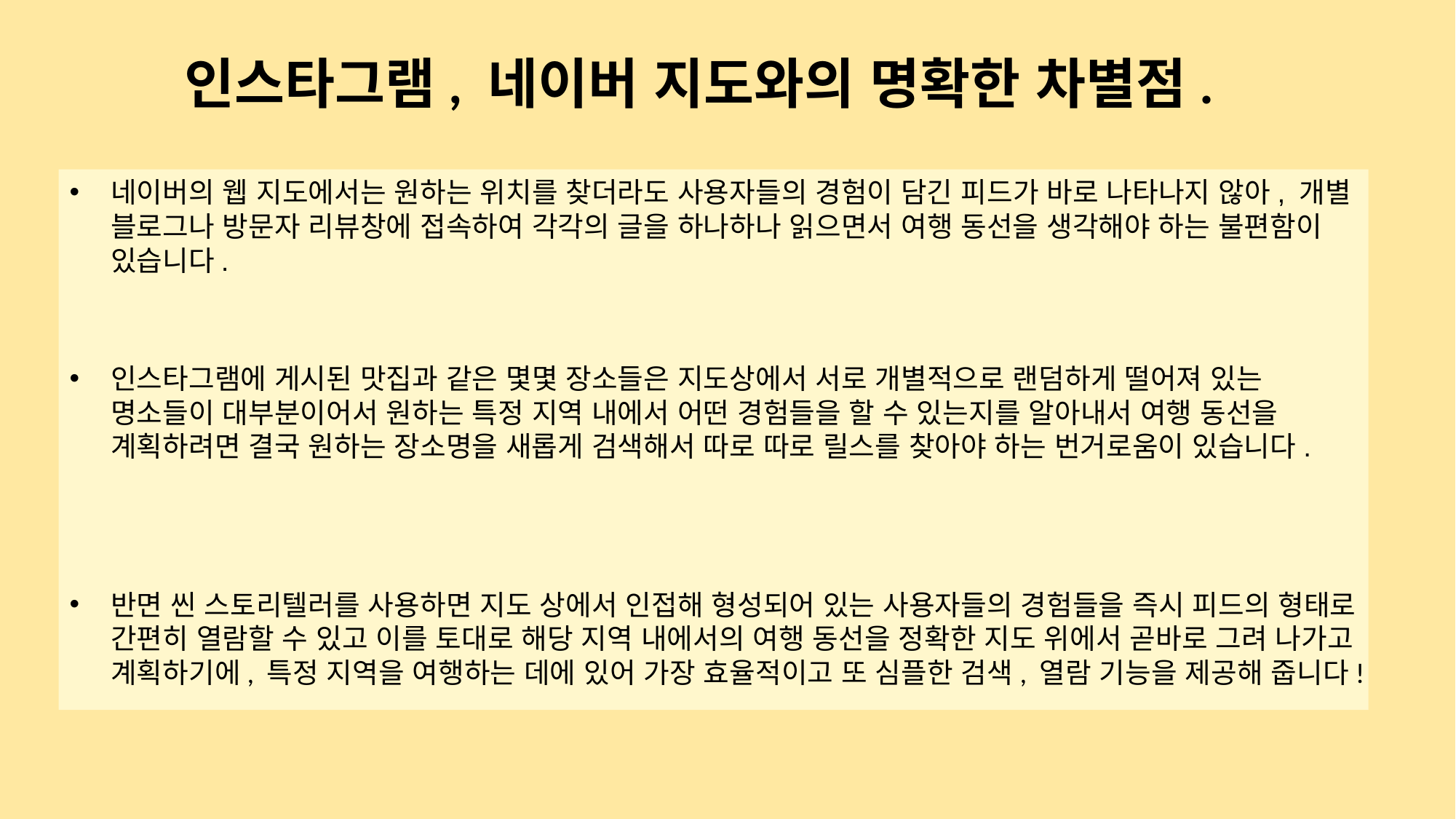

# 인스타그램, 네이버 지도와의 명확한 차별점.
네이버의 웹 지도에서는 원하는 위치를 찾더라도 사용자들의 경험이 담긴 피드가 바로 나타나지 않아, 개별 블로그나 방문자 리뷰창에 접속하여 각각의 글을 하나하나 읽으면서 여행 동선을 생각해야 하는 불편함이 있습니다.

인스타그램에 게시된 맛집과 같은 몇몇 장소들은 지도상에서 서로 개별적으로 랜덤하게 떨어져 있는 명소들이 대부분이어서 원하는 특정 지역 내에서 어떤 경험들을 할 수 있는지를 알아내서 여행 동선을 계획하려면 결국 원하는 장소명을 새롭게 검색해서 따로 따로 릴스를 찾아야 하는 번거로움이 있습니다.

반면 씬 스토리텔러를 사용하면 지도 상에서 인접해 형성되어 있는 사용자들의 경험들을 즉시 피드의 형태로 간편히 열람할 수 있고 이를 토대로 해당 지역 내에서의 여행 동선을 정확한 지도 위에서 곧바로 그려 나가고 계획하기에, 특정 지역을 여행하는 데에 있어 가장 효율적이고 또 심플한 검색, 열람 기능을 제공해 줍니다!